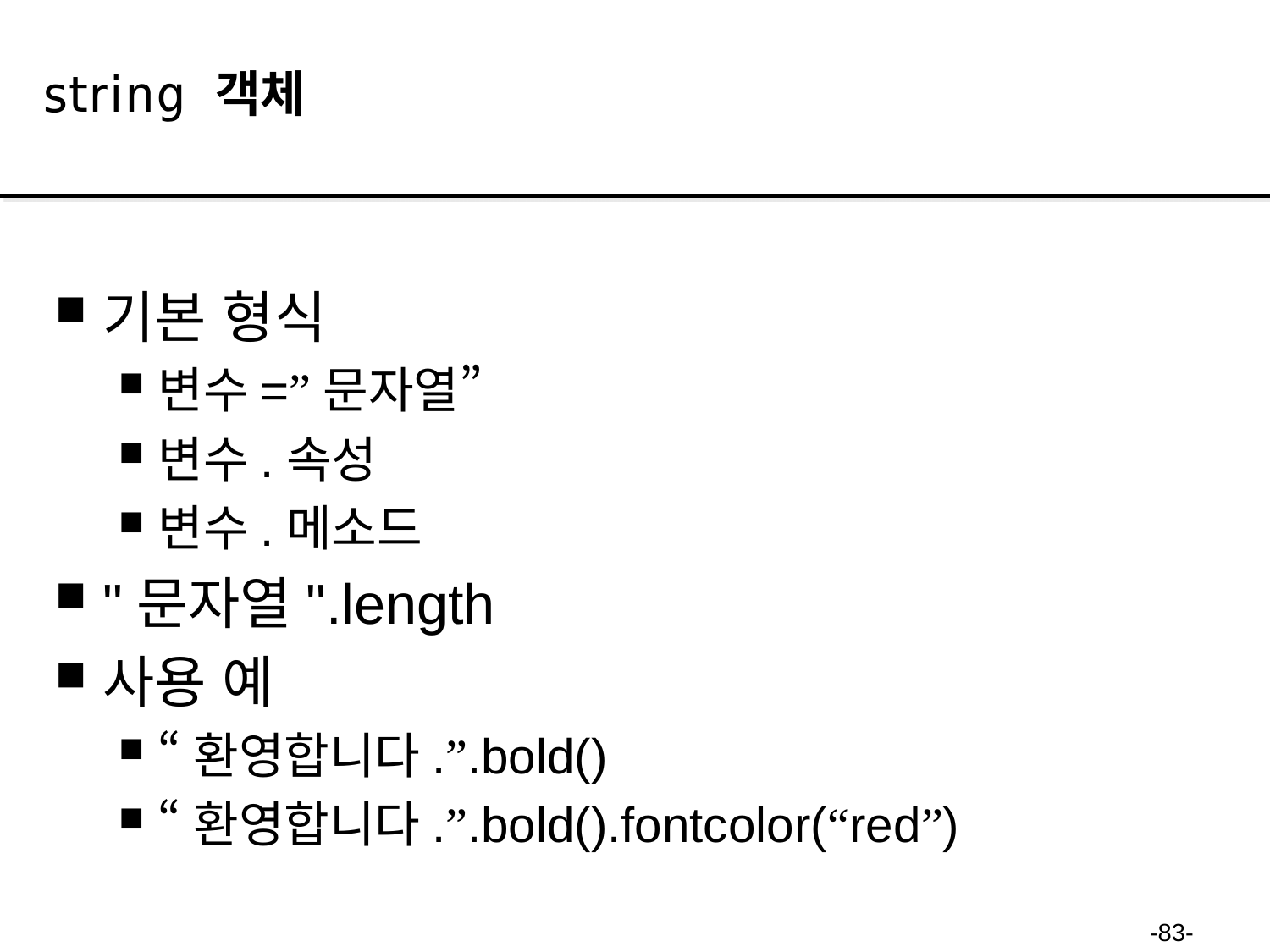

string 객체
기본 형식
변수=”문자열”
변수.속성
변수.메소드
"문자열".length
사용 예
“환영합니다.”.bold()
“환영합니다.”.bold().fontcolor(“red”)
-83-